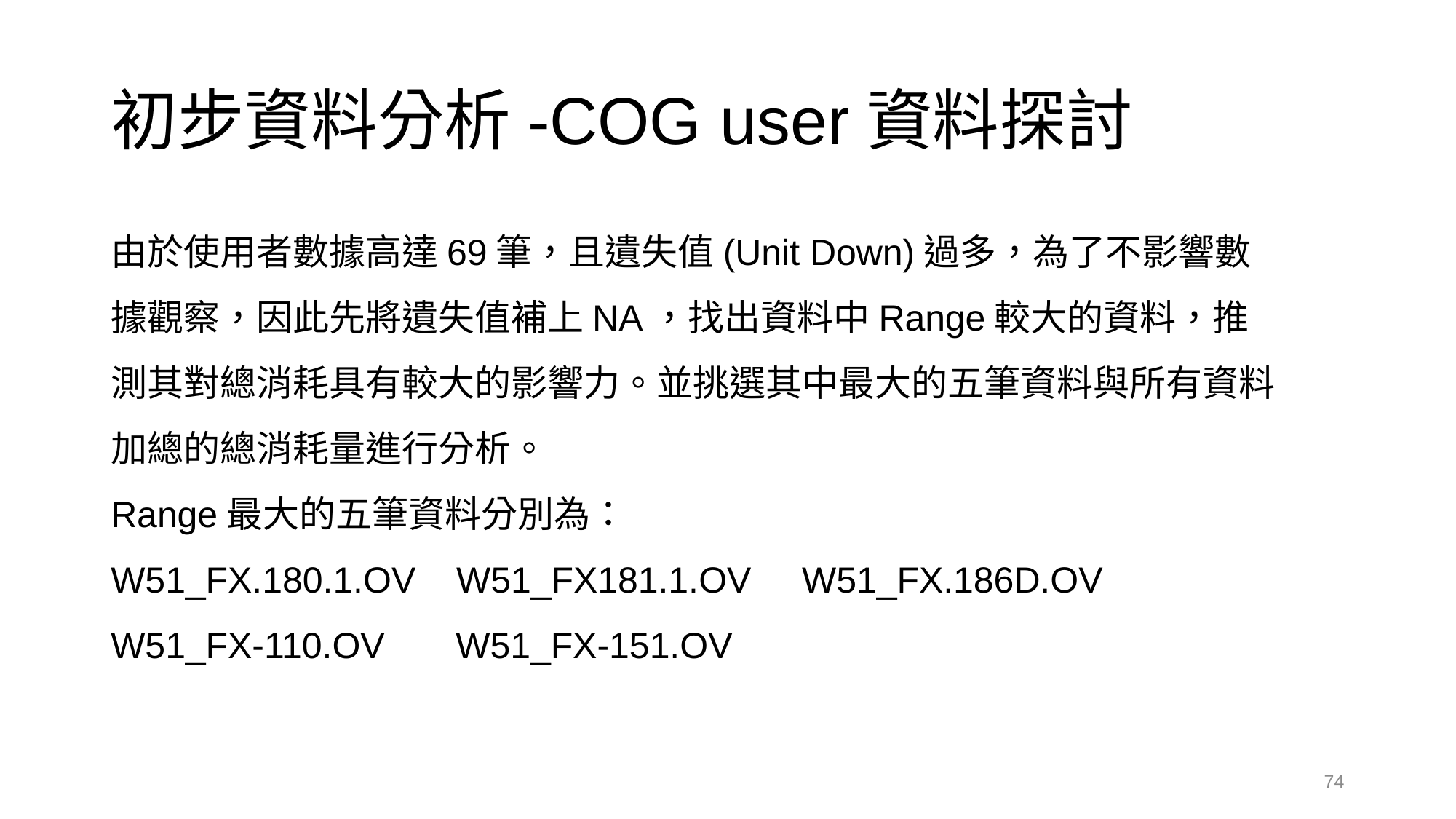

# 初步資料分析-COG user資料探討
由於使用者數據高達69筆，且遺失值(Unit Down)過多，為了不影響數據觀察，因此先將遺失值補上NA，找出資料中Range較大的資料，推測其對總消耗具有較大的影響力。並挑選其中最大的五筆資料與所有資料加總的總消耗量進行分析。
Range最大的五筆資料分別為：
W51_FX.180.1.OV    W51_FX181.1.OV     W51_FX.186D.OV
W51_FX-110.OV       W51_FX-151.OV
74